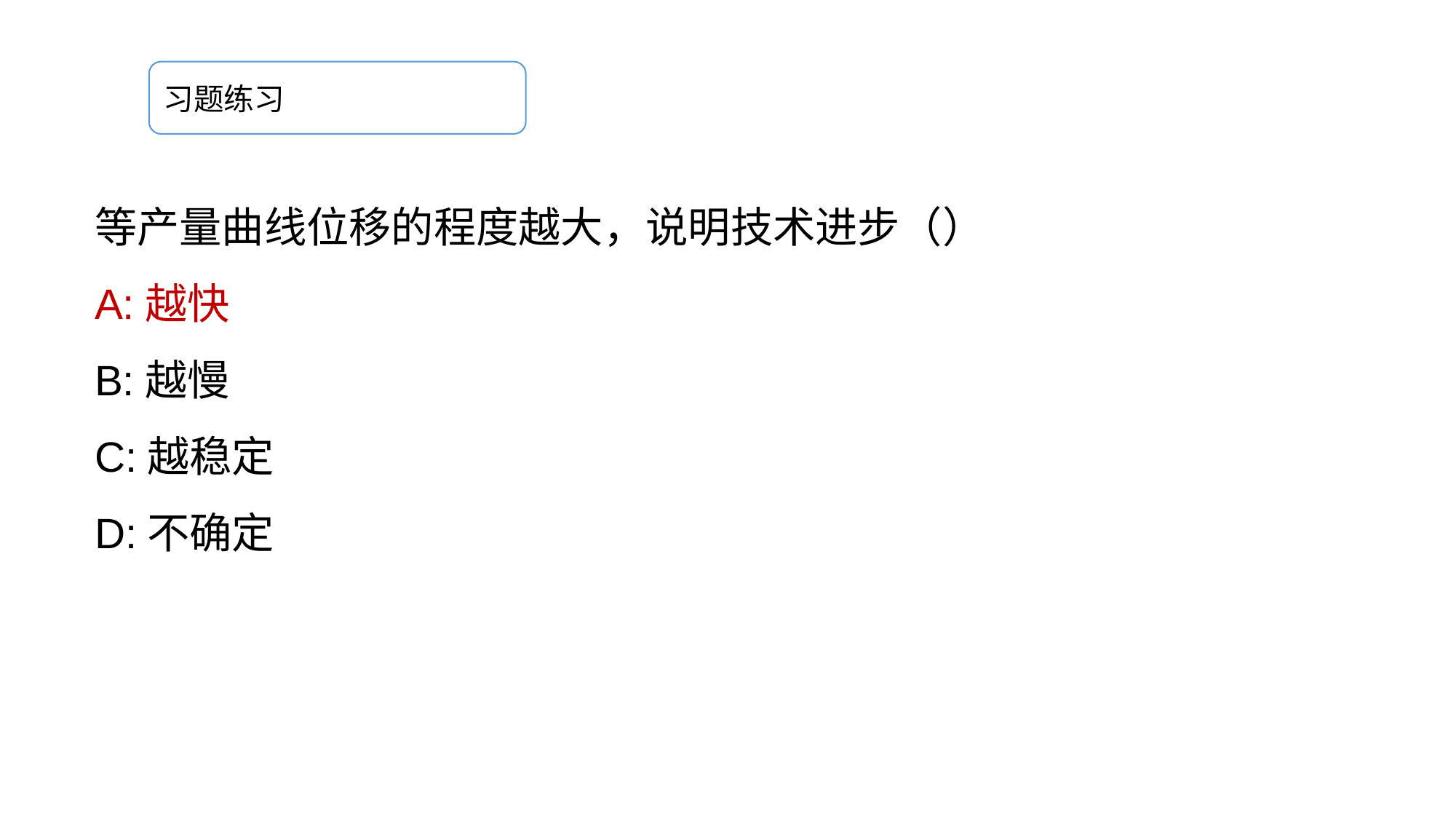

习题练习
等产量曲线位移的程度越大，说明技术进步（）
A:越快
B:越慢
C:越稳定
D:不确定